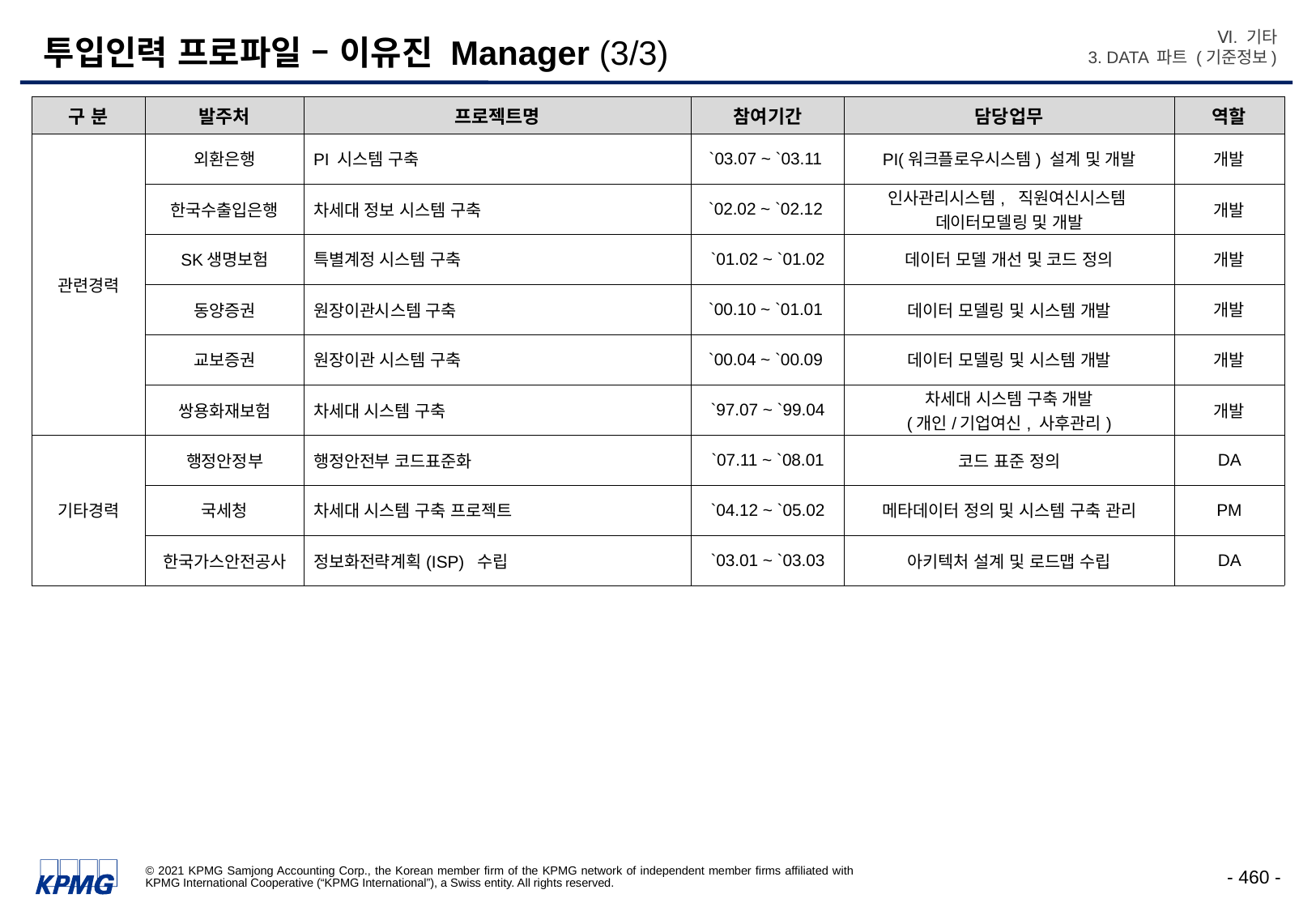

Ⅵ. 기타
3. DATA 파트 (기준정보)
# 투입인력 프로파일 – 이유진 Manager (3/3)
| 구 분 | 발주처 | 프로젝트명 | 참여기간 | 담당업무 | 역할 |
| --- | --- | --- | --- | --- | --- |
| 관련경력 | 외환은행 | PI 시스템 구축 | `03.07 ~ `03.11 | PI(워크플로우시스템) 설계 및 개발 | 개발 |
|  | 한국수출입은행 | 차세대 정보 시스템 구축 | `02.02 ~ `02.12 | 인사관리시스템, 직원여신시스템 데이터모델링 및 개발 | 개발 |
|  | SK생명보험 | 특별계정 시스템 구축 | `01.02 ~ `01.02 | 데이터 모델 개선 및 코드 정의 | 개발 |
|  | 동양증권 | 원장이관시스템 구축 | `00.10 ~ `01.01 | 데이터 모델링 및 시스템 개발 | 개발 |
|  | 교보증권 | 원장이관 시스템 구축 | `00.04 ~ `00.09 | 데이터 모델링 및 시스템 개발 | 개발 |
|  | 쌍용화재보험 | 차세대 시스템 구축 | `97.07 ~ `99.04 | 차세대 시스템 구축 개발 (개인/기업여신, 사후관리) | 개발 |
| 기타경력 | 행정안정부 | 행정안전부 코드표준화 | `07.11 ~ `08.01 | 코드 표준 정의 | DA |
|  | 국세청 | 차세대 시스템 구축 프로젝트 | `04.12 ~ `05.02 | 메타데이터 정의 및 시스템 구축 관리 | PM |
|  | 한국가스안전공사 | 정보화전략계획(ISP) 수립 | `03.01 ~ `03.03 | 아키텍처 설계 및 로드맵 수립 | DA |